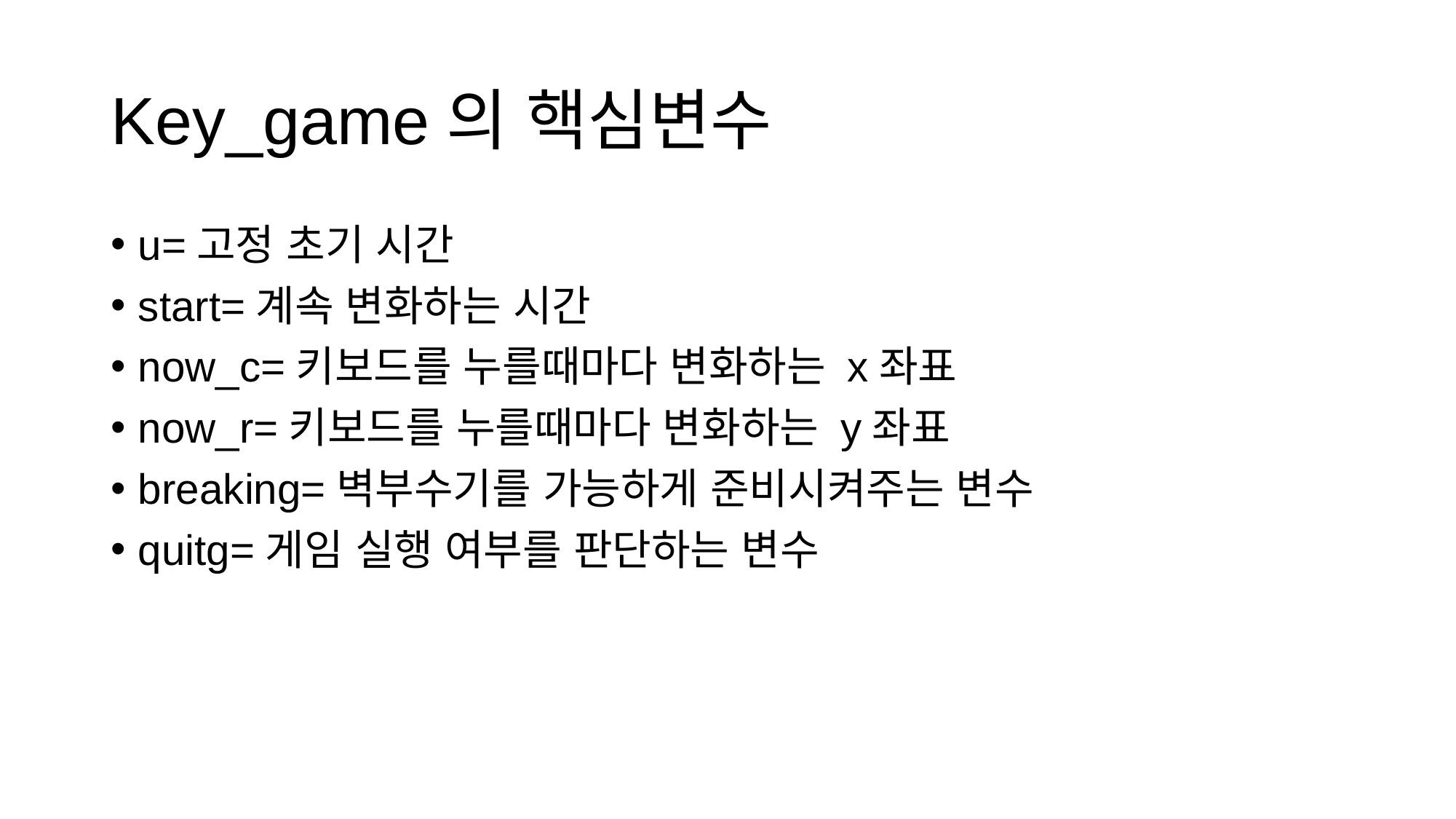

# Key_game의 핵심변수
u=고정 초기 시간
start=계속 변화하는 시간
now_c=키보드를 누를때마다 변화하는 x좌표
now_r=키보드를 누를때마다 변화하는 y좌표
breaking=벽부수기를 가능하게 준비시켜주는 변수
quitg=게임 실행 여부를 판단하는 변수